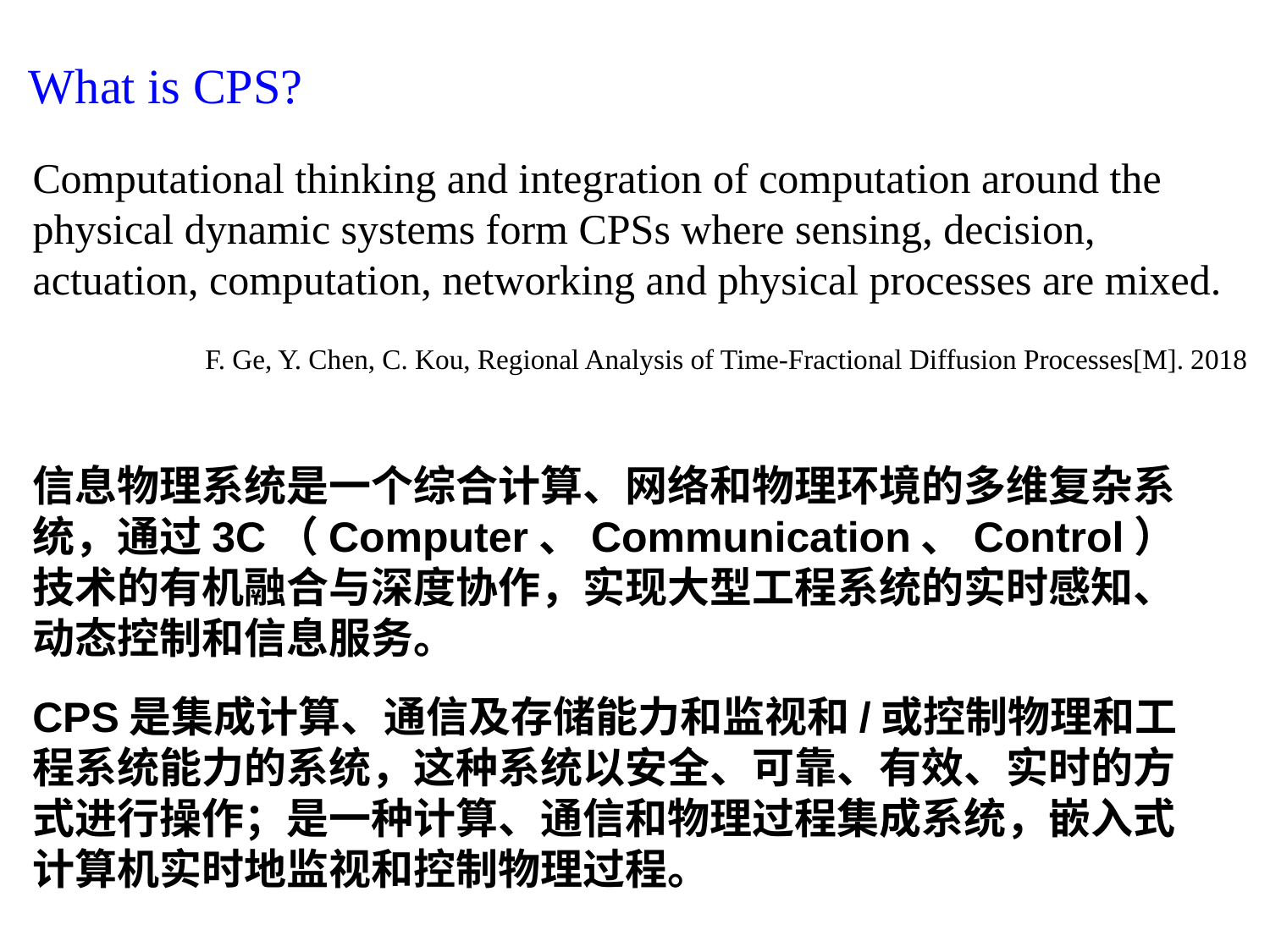

What is CPS?
Computational thinking and integration of computation around the physical dynamic systems form CPSs where sensing, decision,
actuation, computation, networking and physical processes are mixed.
F. Ge, Y. Chen, C. Kou, Regional Analysis of Time-Fractional Diffusion Processes[M]. 2018.
信息物理系统是一个综合计算、网络和物理环境的多维复杂系统，通过3C（Computer、Communication、Control）技术的有机融合与深度协作，实现大型工程系统的实时感知、动态控制和信息服务。

CPS是集成计算、通信及存储能力和监视和/或控制物理和工程系统能力的系统，这种系统以安全、可靠、有效、实时的方式进行操作；是一种计算、通信和物理过程集成系统，嵌入式计算机实时地监视和控制物理过程。